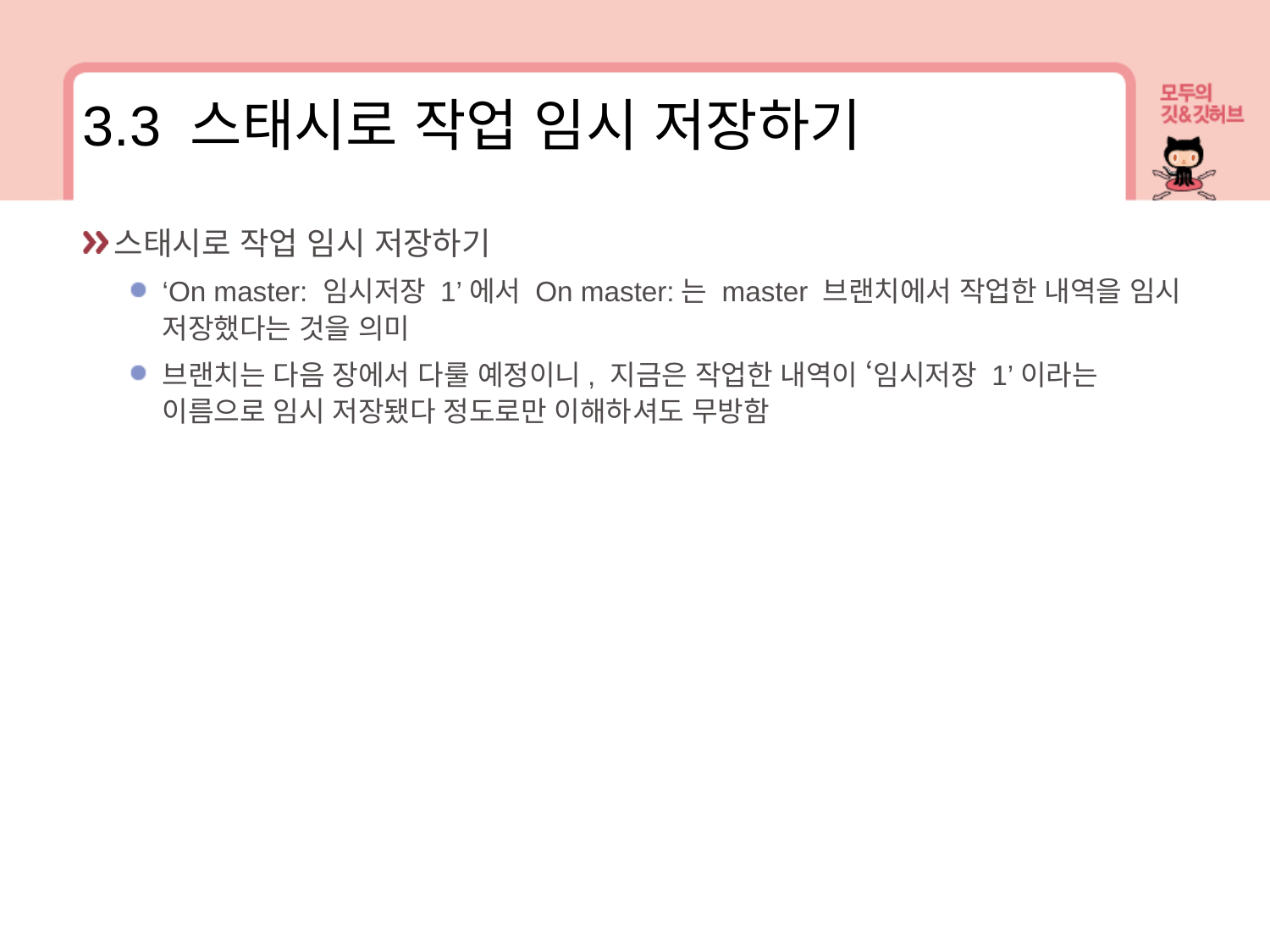

3.3 스태시로 작업 임시 저장하기
스태시로 작업 임시 저장하기
‘On master: 임시저장 1’에서 On master:는 master 브랜치에서 작업한 내역을 임시 저장했다는 것을 의미
브랜치는 다음 장에서 다룰 예정이니, 지금은 작업한 내역이 ‘임시저장 1’이라는 이름으로 임시 저장됐다 정도로만 이해하셔도 무방함